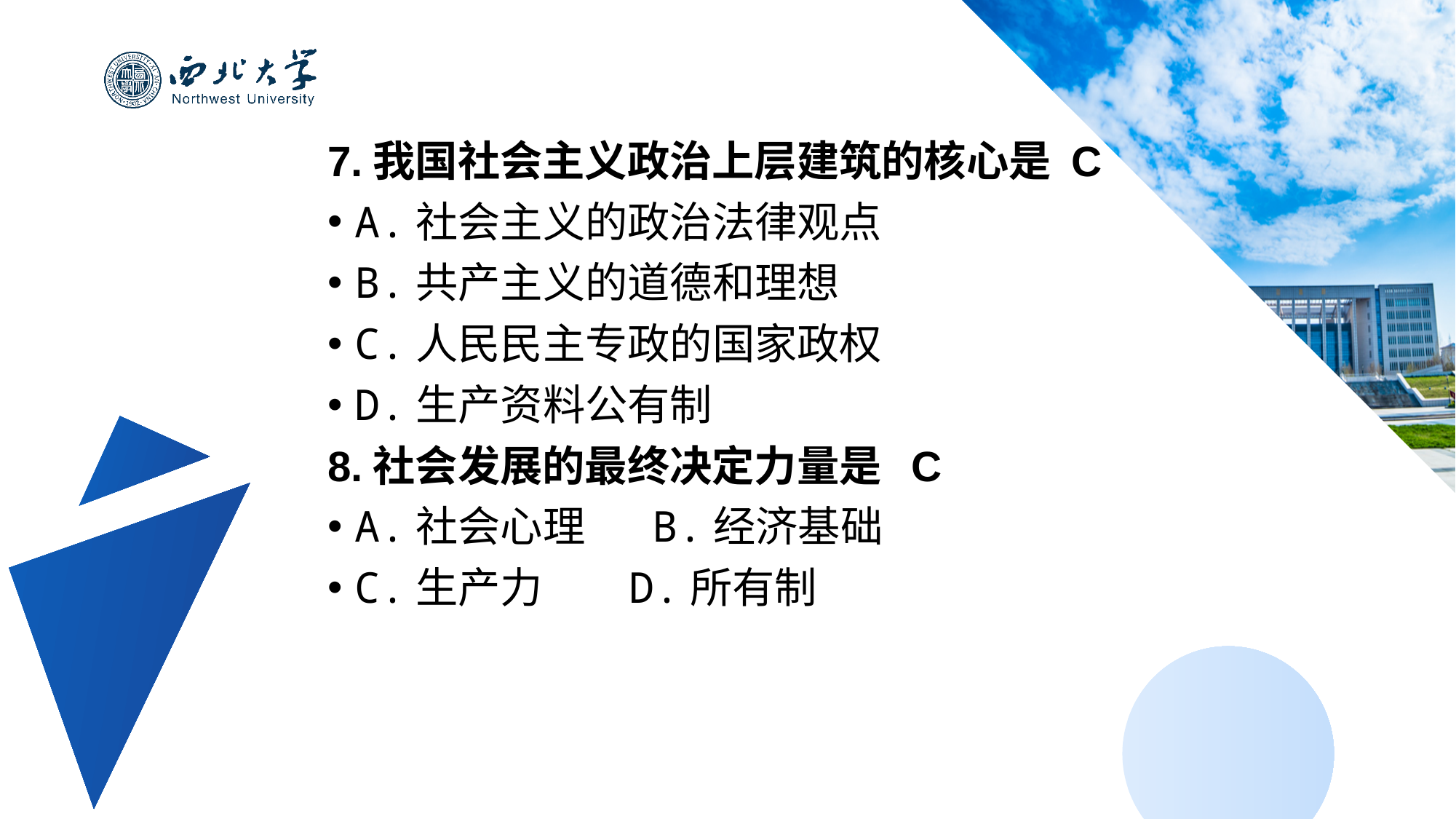

7.我国社会主义政治上层建筑的核心是 C
A.社会主义的政治法律观点
B.共产主义的道德和理想
C.人民民主专政的国家政权
D.生产资料公有制
8.社会发展的最终决定力量是  C
A.社会心理      B.经济基础
C.生产力        D.所有制